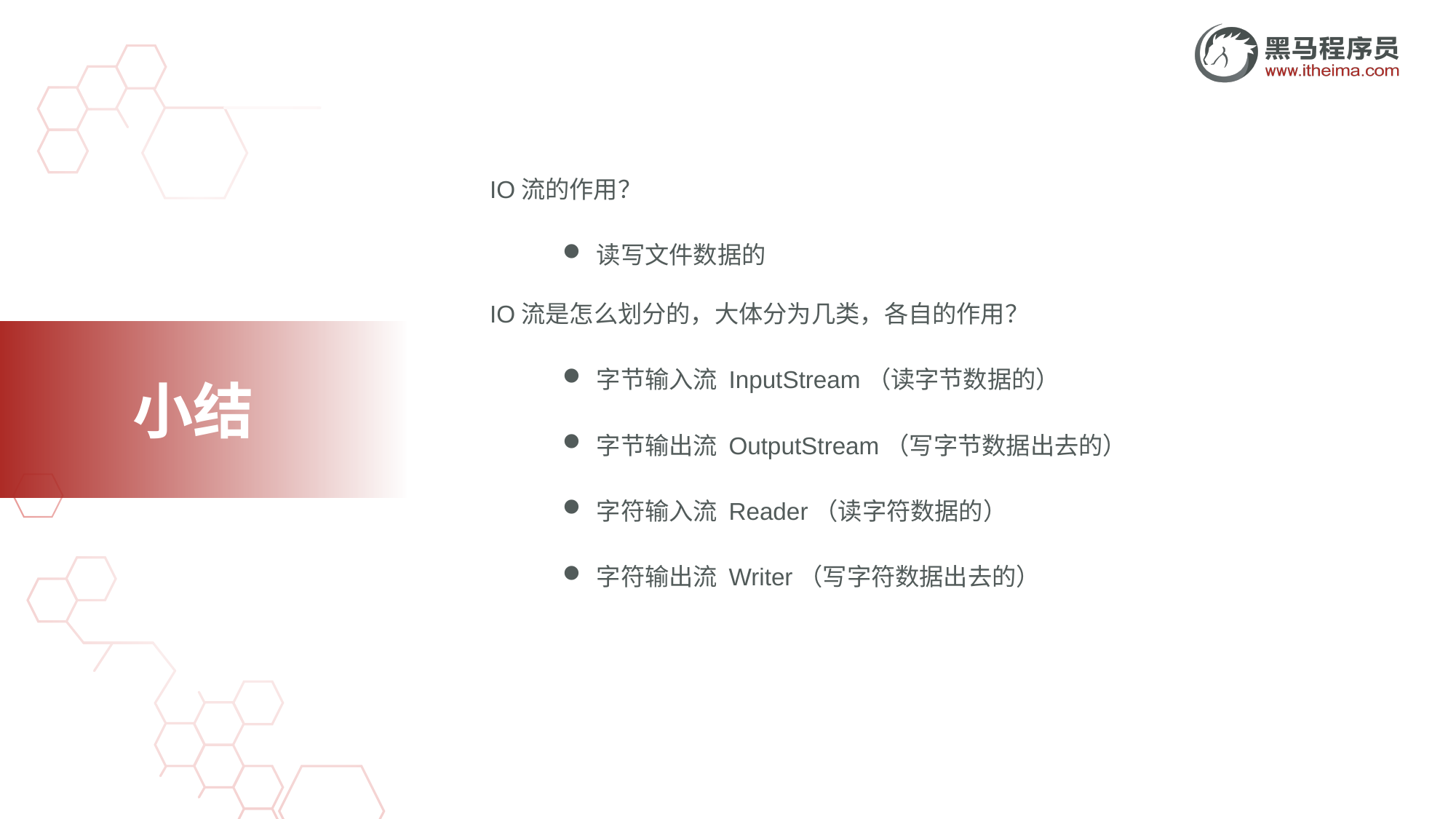

IO流的作用？
读写文件数据的
IO流是怎么划分的，大体分为几类，各自的作用？
字节输入流 InputStream（读字节数据的）
字节输出流 OutputStream（写字节数据出去的）
字符输入流 Reader（读字符数据的）
字符输出流 Writer（写字符数据出去的）